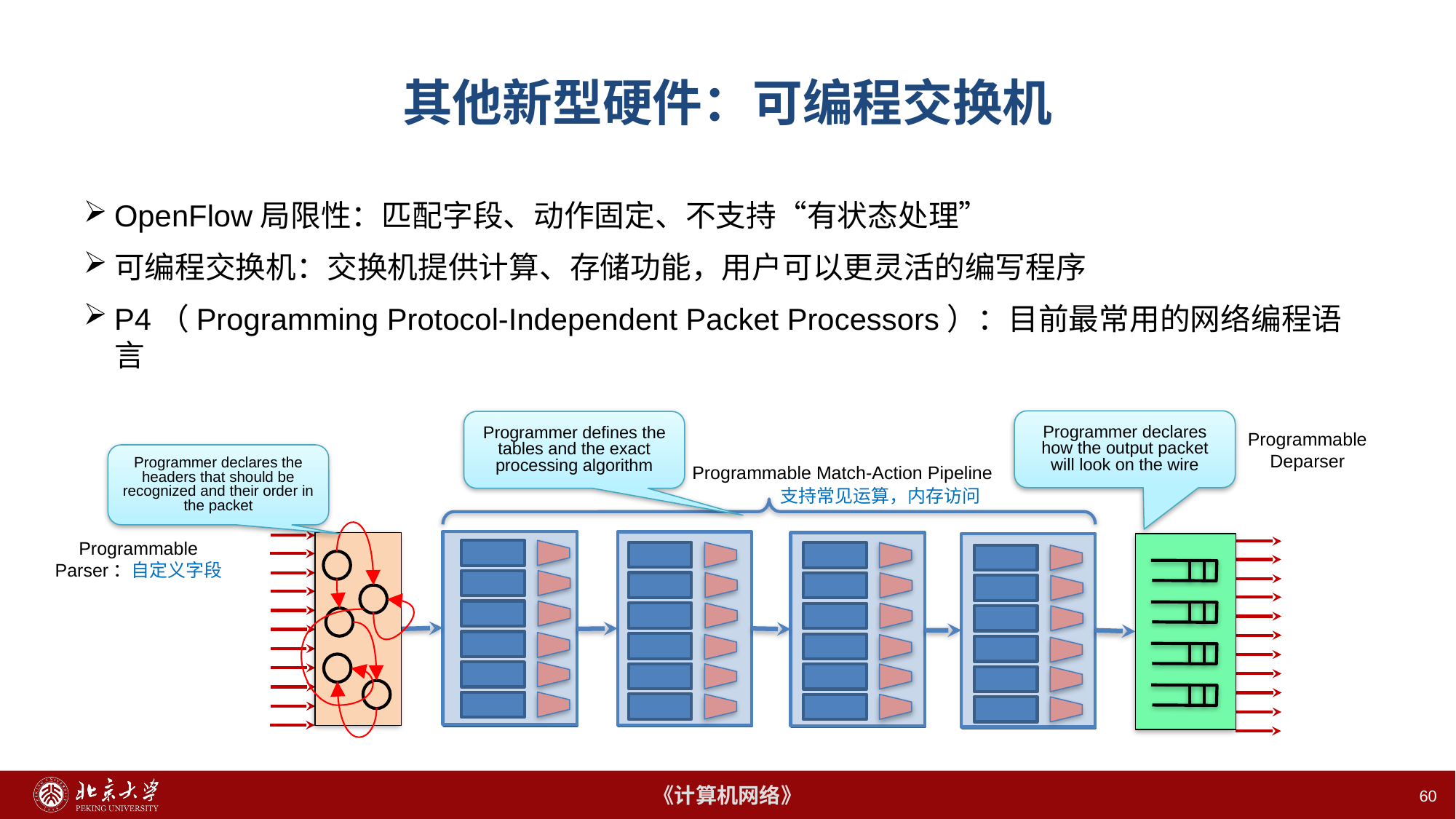

# 其他新型硬件：可编程交换机

OpenFlow局限性：匹配字段、动作固定、不支持“有状态处理”
可编程交换机：交换机提供计算、存储功能，用户可以更灵活的编写程序
P4（Programming Protocol-Independent Packet Processors）：目前最常用的网络编程语言
Programmer declares how the output packet will look on the wire
Programmer defines the tables and the exact processing algorithm
Programmable
Deparser
Programmer declares the headers that should be recognized and their order in the packet
Programmable Match-Action Pipeline
支持常见运算，内存访问

Programmable
Parser：自定义字段

60